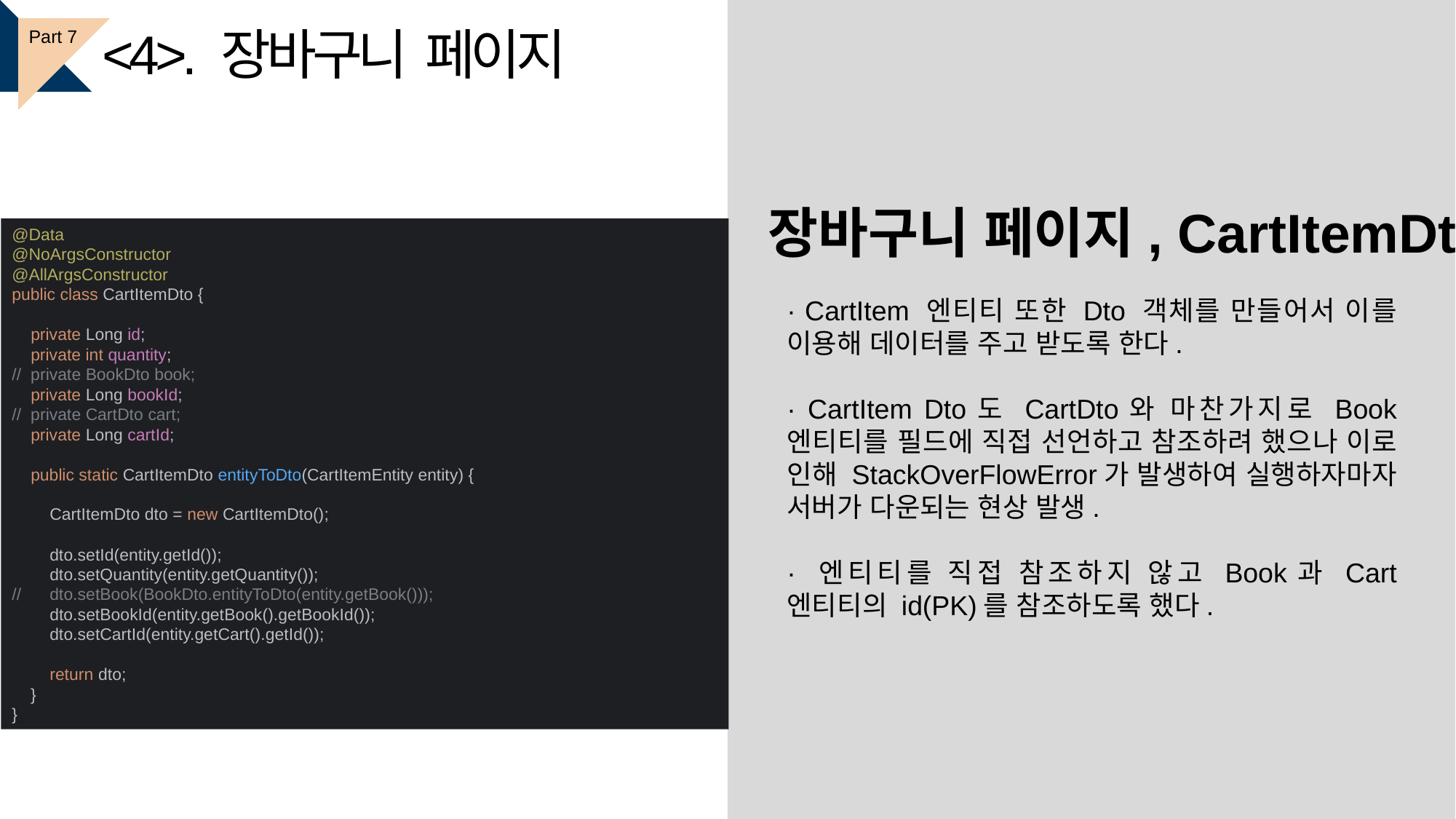

<4>. 장바구니  페이지

Part 7
장바구니 페이지, CartItemDto
@Data
@NoArgsConstructor
@AllArgsConstructor
public class CartItemDto {
    private Long id;
    private int quantity;
//  private BookDto book;
    private Long bookId;
//  private CartDto cart;
    private Long cartId;
    public static CartItemDto entityToDto(CartItemEntity entity) {
        CartItemDto dto = new CartItemDto();
        dto.setId(entity.getId());
        dto.setQuantity(entity.getQuantity());
//      dto.setBook(BookDto.entityToDto(entity.getBook()));
        dto.setBookId(entity.getBook().getBookId());
        dto.setCartId(entity.getCart().getId());
        return dto;
    }
}
· CartItem 엔티티 또한 Dto 객체를 만들어서 이를 이용해 데이터를 주고 받도록 한다.

· CartItem Dto도 CartDto와 마찬가지로 Book 엔티티를 필드에 직접 선언하고 참조하려 했으나 이로 인해 StackOverFlowError가 발생하여 실행하자마자 서버가 다운되는 현상 발생.

· 엔티티를 직접 참조하지 않고 Book과 Cart 엔티티의 id(PK)를 참조하도록 했다.